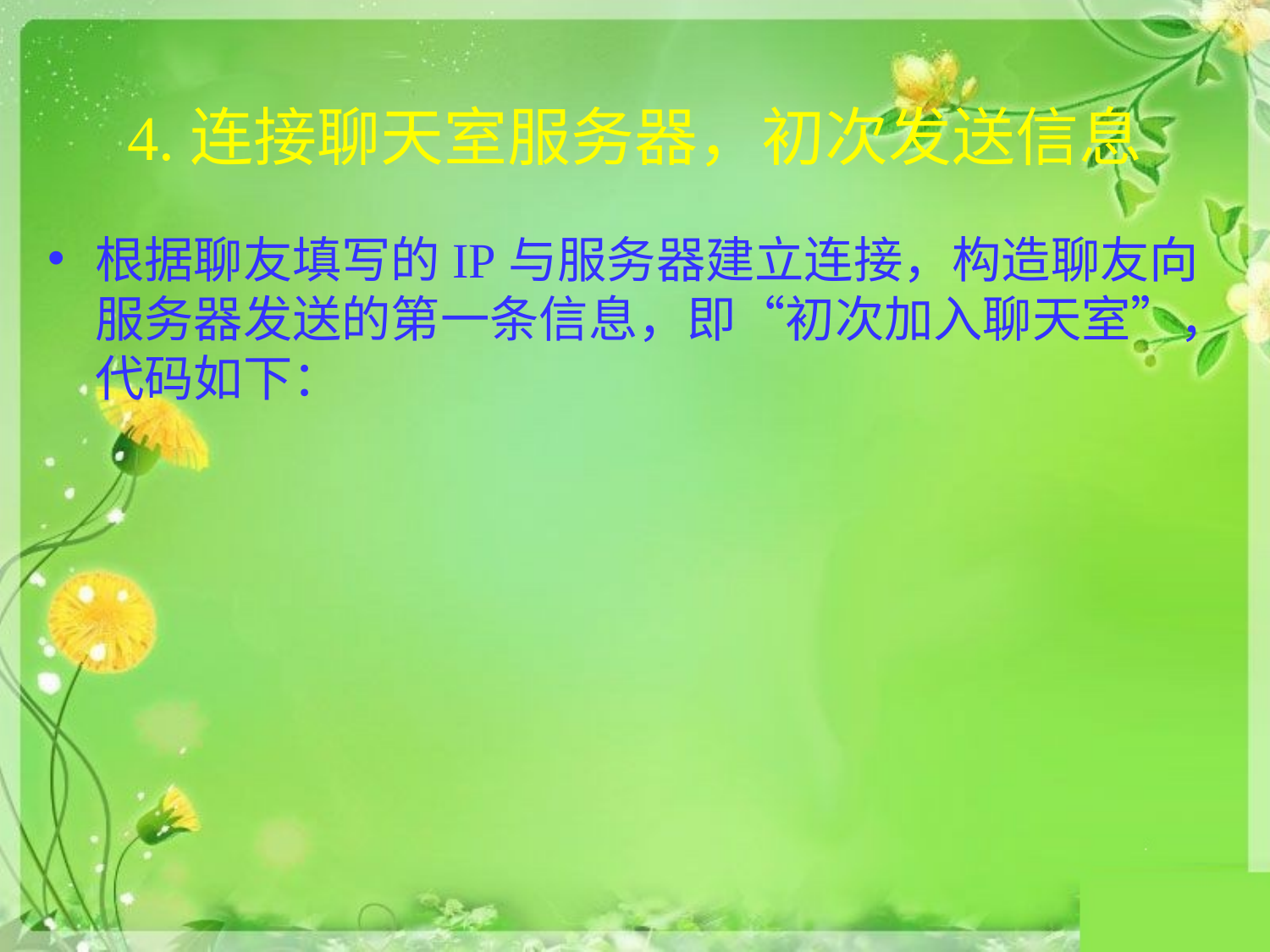

# 4.连接聊天室服务器，初次发送信息
根据聊友填写的IP与服务器建立连接，构造聊友向服务器发送的第一条信息，即“初次加入聊天室”，代码如下：